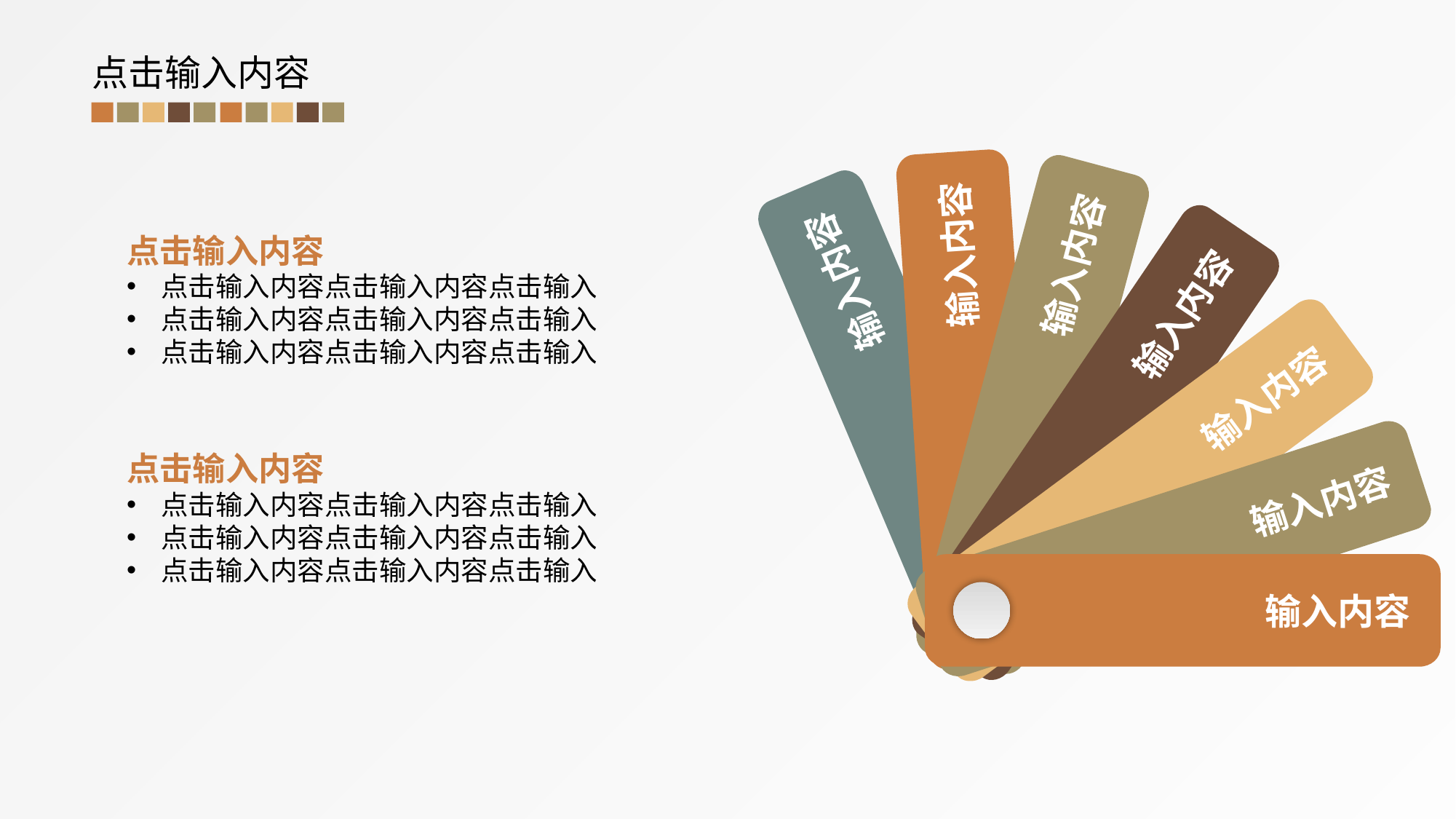

点击输入内容

输入内容
输入内容
输入内容
输入内容
点击输入内容
点击输入内容点击输入内容点击输入
点击输入内容点击输入内容点击输入
点击输入内容点击输入内容点击输入
输入内容
输入内容
输入内容
点击输入内容
点击输入内容点击输入内容点击输入
点击输入内容点击输入内容点击输入
点击输入内容点击输入内容点击输入